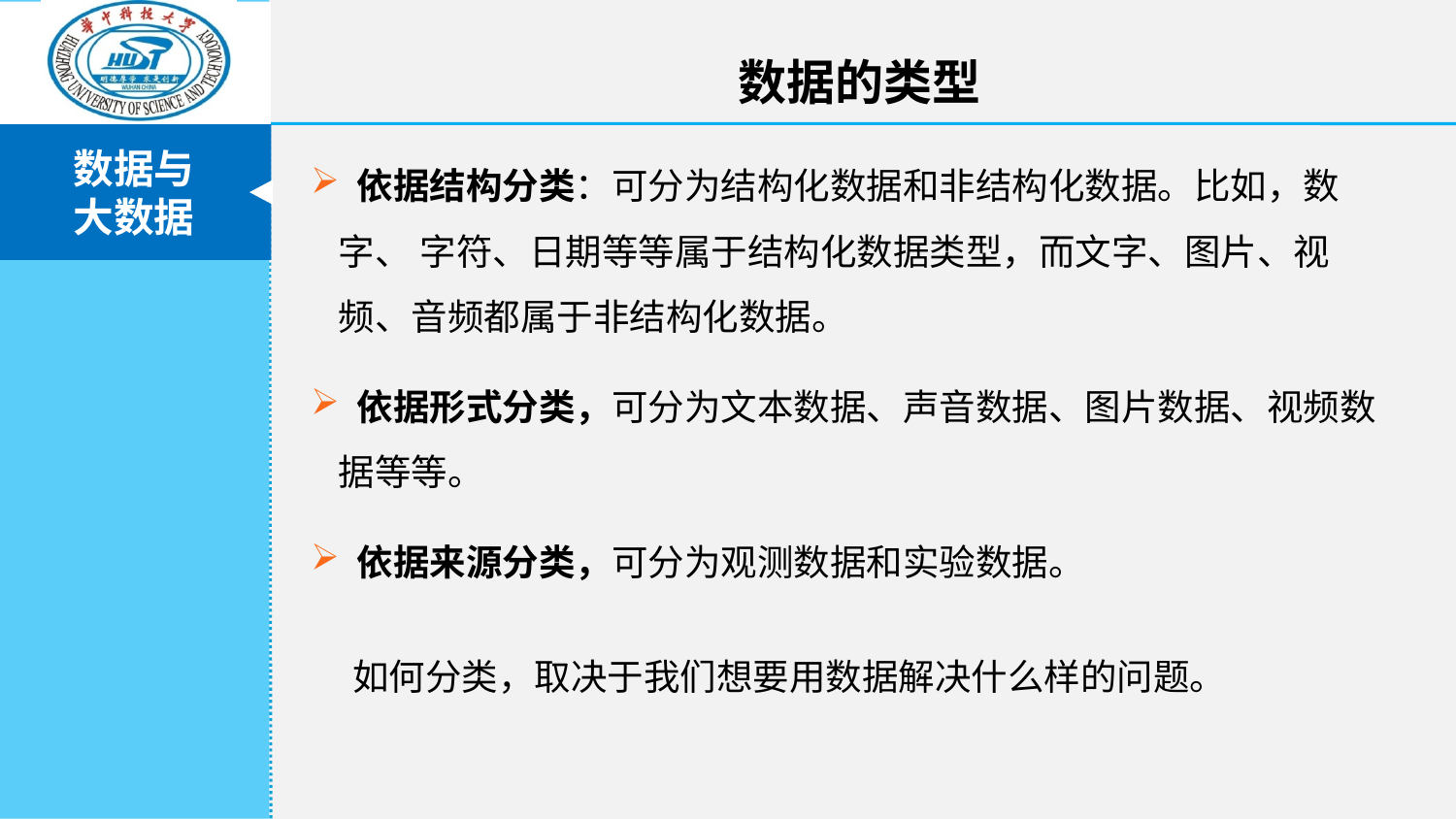

数据的类型
 依据结构分类：可分为结构化数据和非结构化数据。比如，数字、 字符、日期等等属于结构化数据类型，而文字、图片、视频、音频都属于非结构化数据。
 依据形式分类，可分为文本数据、声音数据、图片数据、视频数据等等。
 依据来源分类，可分为观测数据和实验数据。
    如何分类，取决于我们想要用数据解决什么样的问题。